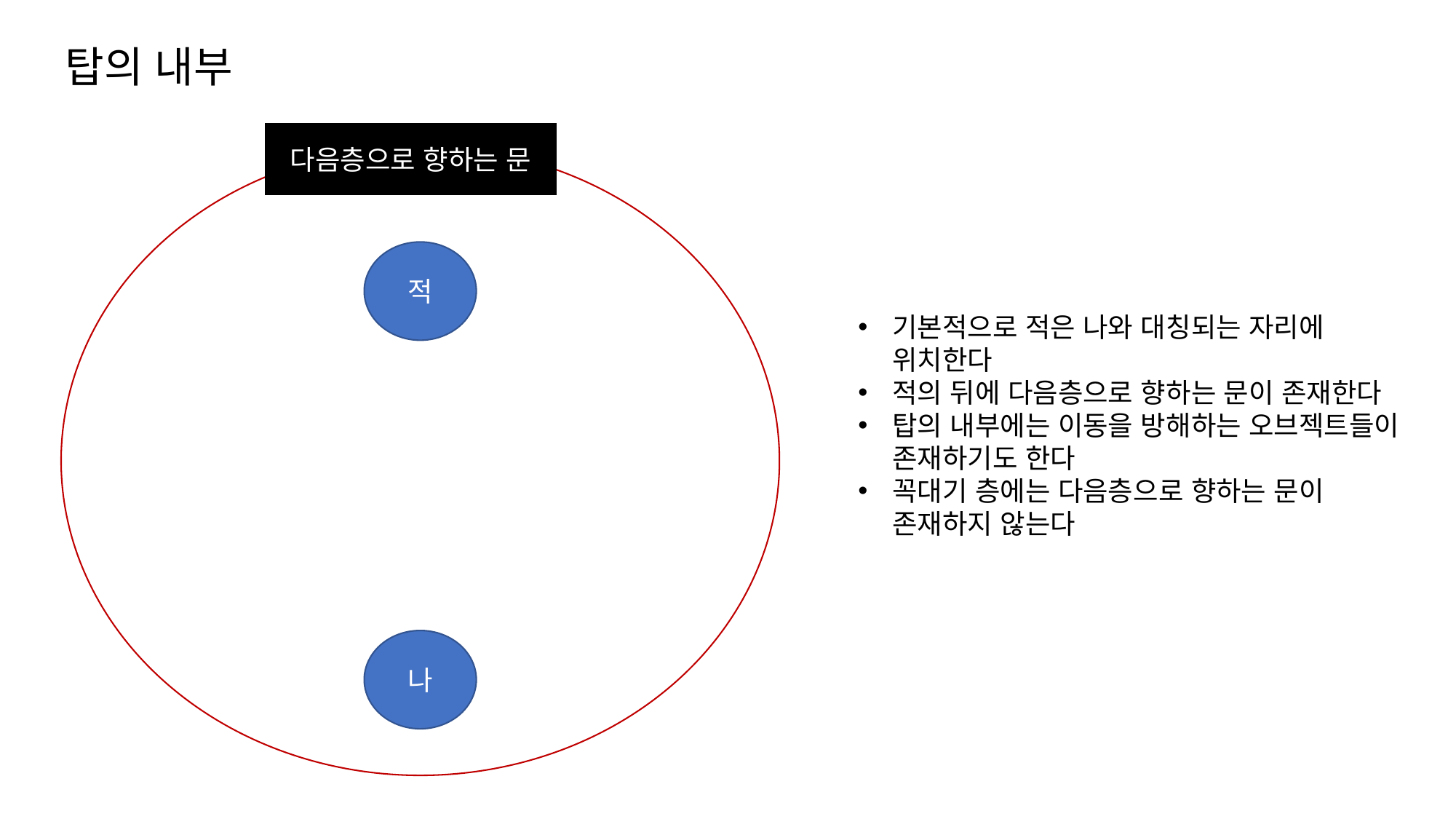

탑의 내부
다음층으로 향하는 문

적
나
기본적으로 적은 나와 대칭되는 자리에 위치한다
적의 뒤에 다음층으로 향하는 문이 존재한다
탑의 내부에는 이동을 방해하는 오브젝트들이 존재하기도 한다
꼭대기 층에는 다음층으로 향하는 문이 존재하지 않는다